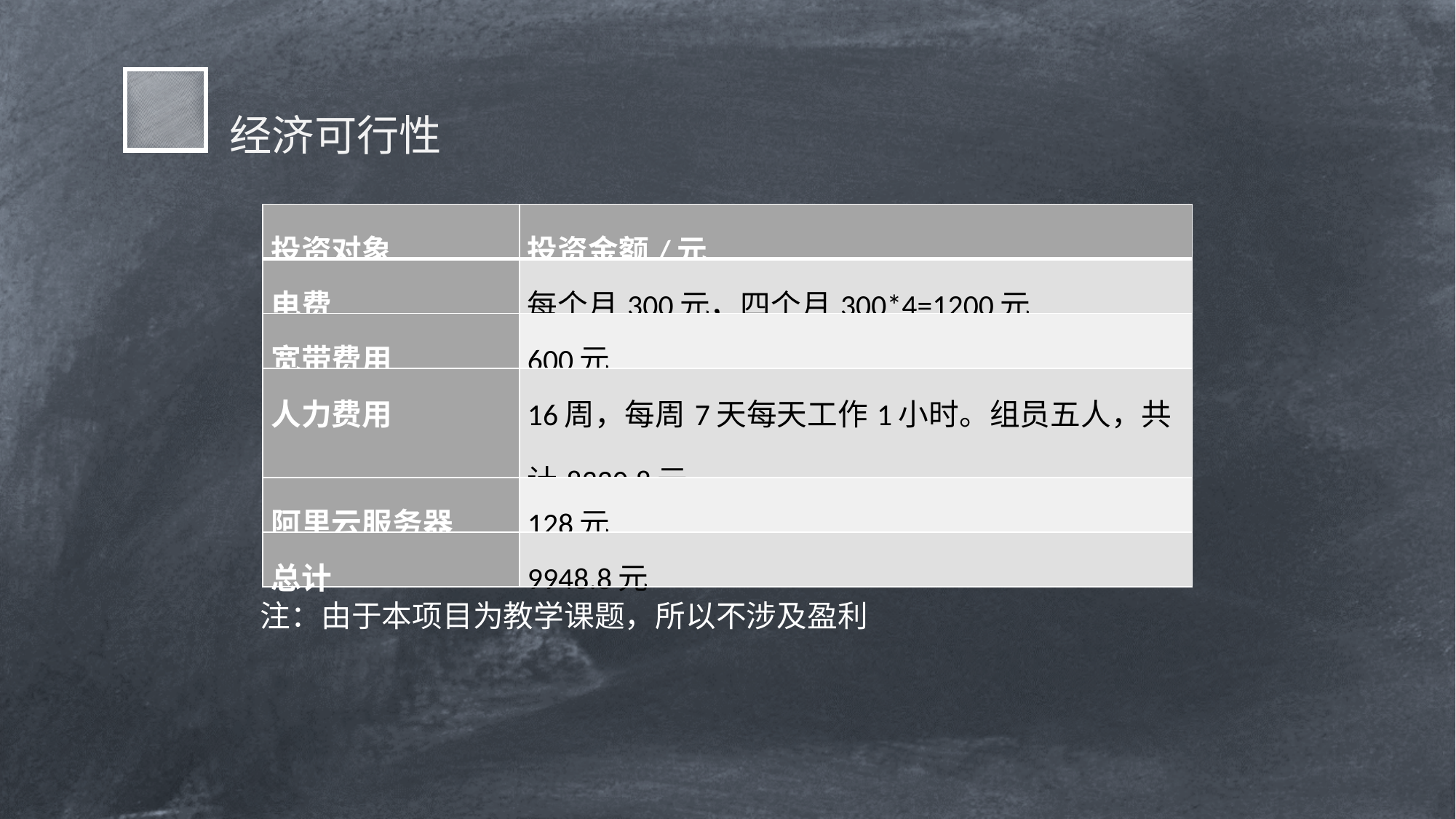

经济可行性

| 投资对象 | 投资金额/元 |
| --- | --- |
| 电费 | 每个月300元，四个月300\*4=1200元 |
| 宽带费用 | 600元 |
| 人力费用 | 16周，每周7天每天工作1小时。组员五人，共计8320.8元。 |
| 阿里云服务器 | 128元 |
| 总计 | 9948.8元 |
注：由于本项目为教学课题，所以不涉及盈利